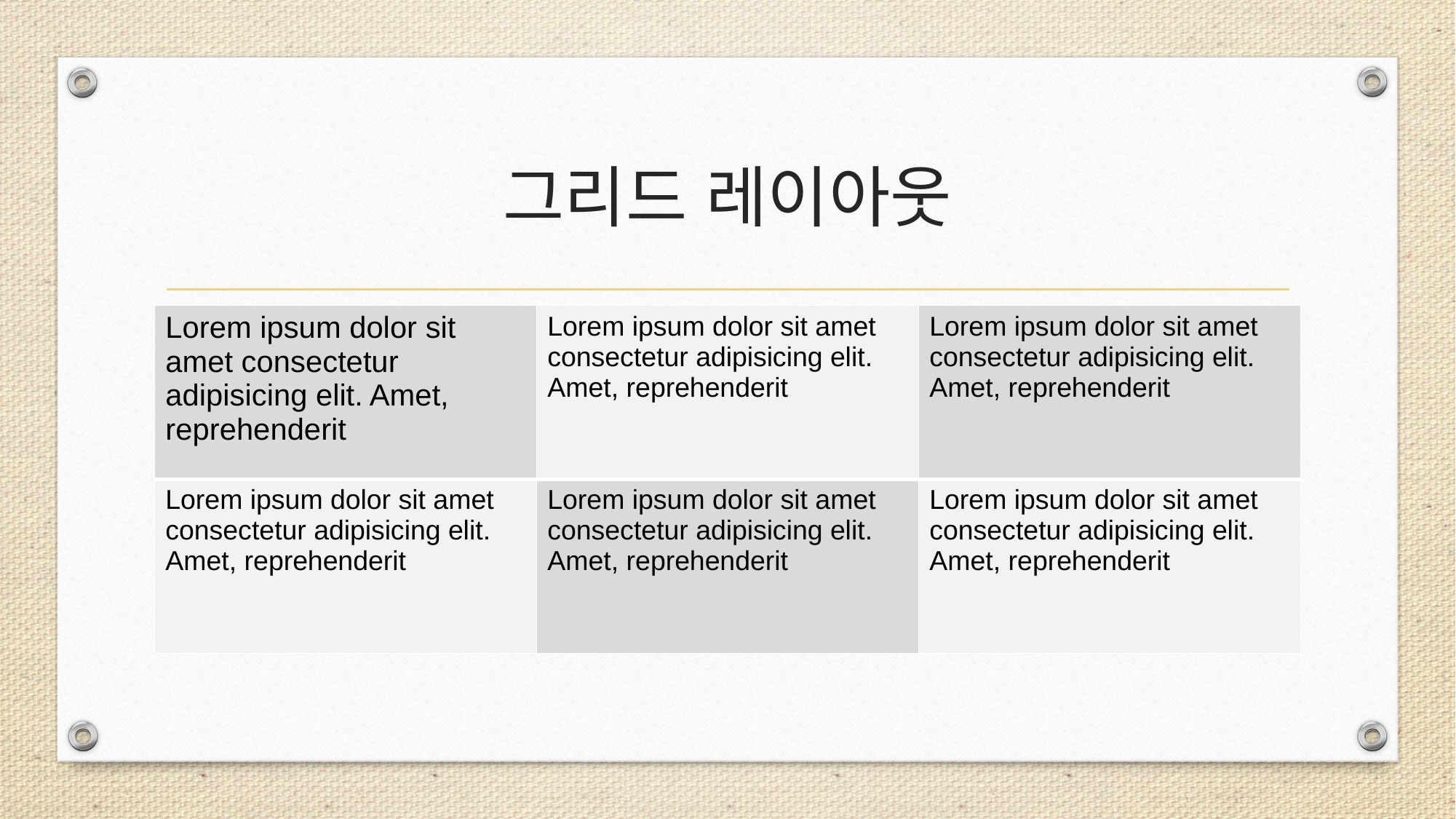

# 그리드 레이아웃
| Lorem ipsum dolor sit amet consectetur adipisicing elit. Amet, reprehenderit | Lorem ipsum dolor sit amet consectetur adipisicing elit. Amet, reprehenderit | Lorem ipsum dolor sit amet consectetur adipisicing elit. Amet, reprehenderit |
| --- | --- | --- |
| Lorem ipsum dolor sit amet consectetur adipisicing elit. Amet, reprehenderit | Lorem ipsum dolor sit amet consectetur adipisicing elit. Amet, reprehenderit | Lorem ipsum dolor sit amet consectetur adipisicing elit. Amet, reprehenderit |